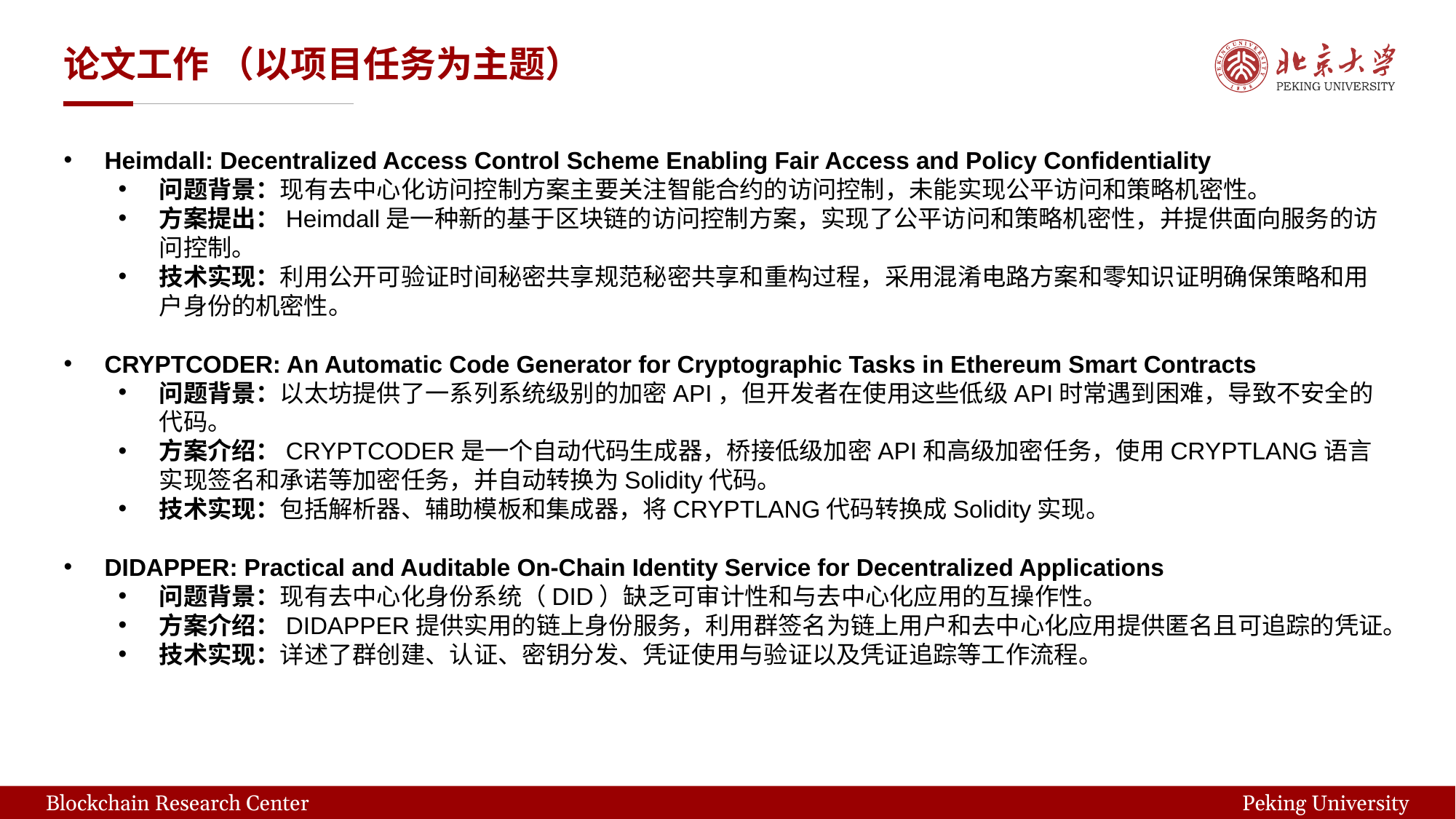

# 论文工作 （以项目任务为主题）
Heimdall: Decentralized Access Control Scheme Enabling Fair Access and Policy Confidentiality
问题背景：现有去中心化访问控制方案主要关注智能合约的访问控制，未能实现公平访问和策略机密性。
方案提出：Heimdall是一种新的基于区块链的访问控制方案，实现了公平访问和策略机密性，并提供面向服务的访问控制。
技术实现：利用公开可验证时间秘密共享规范秘密共享和重构过程，采用混淆电路方案和零知识证明确保策略和用户身份的机密性。

CRYPTCODER: An Automatic Code Generator for Cryptographic Tasks in Ethereum Smart Contracts
问题背景：以太坊提供了一系列系统级别的加密API，但开发者在使用这些低级API时常遇到困难，导致不安全的代码。
方案介绍：CRYPTCODER是一个自动代码生成器，桥接低级加密API和高级加密任务，使用CRYPTLANG语言实现签名和承诺等加密任务，并自动转换为Solidity代码。
技术实现：包括解析器、辅助模板和集成器，将CRYPTLANG代码转换成Solidity实现。

DIDAPPER: Practical and Auditable On-Chain Identity Service for Decentralized Applications
问题背景：现有去中心化身份系统（DID）缺乏可审计性和与去中心化应用的互操作性。
方案介绍：DIDAPPER提供实用的链上身份服务，利用群签名为链上用户和去中心化应用提供匿名且可追踪的凭证。
技术实现：详述了群创建、认证、密钥分发、凭证使用与验证以及凭证追踪等工作流程。